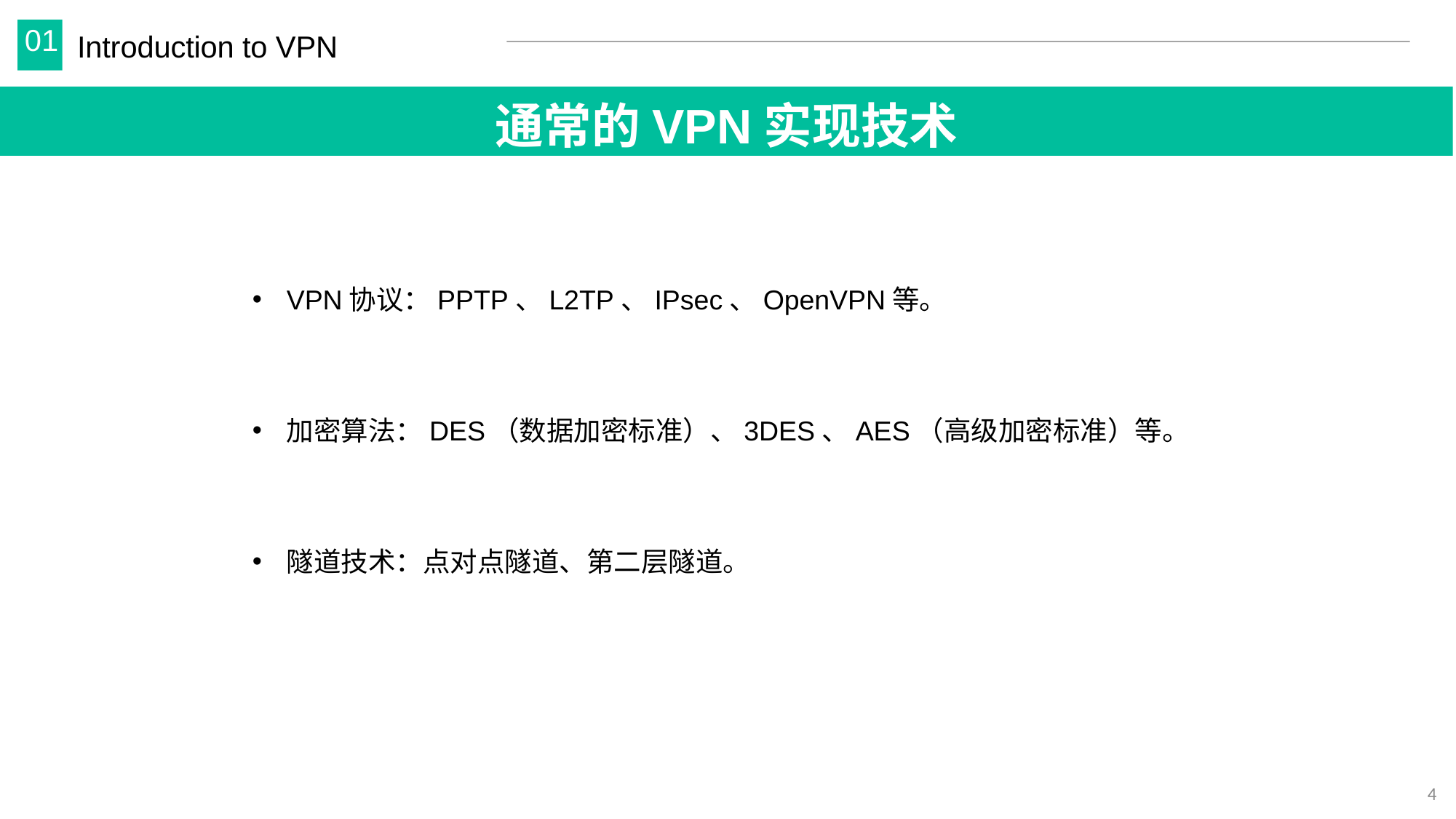

Introduction to VPN

01

通常的VPN实现技术
VPN协议：PPTP、L2TP、IPsec、OpenVPN等。

加密算法：DES（数据加密标准）、3DES、AES（高级加密标准）等。

隧道技术：点对点隧道、第二层隧道。

4